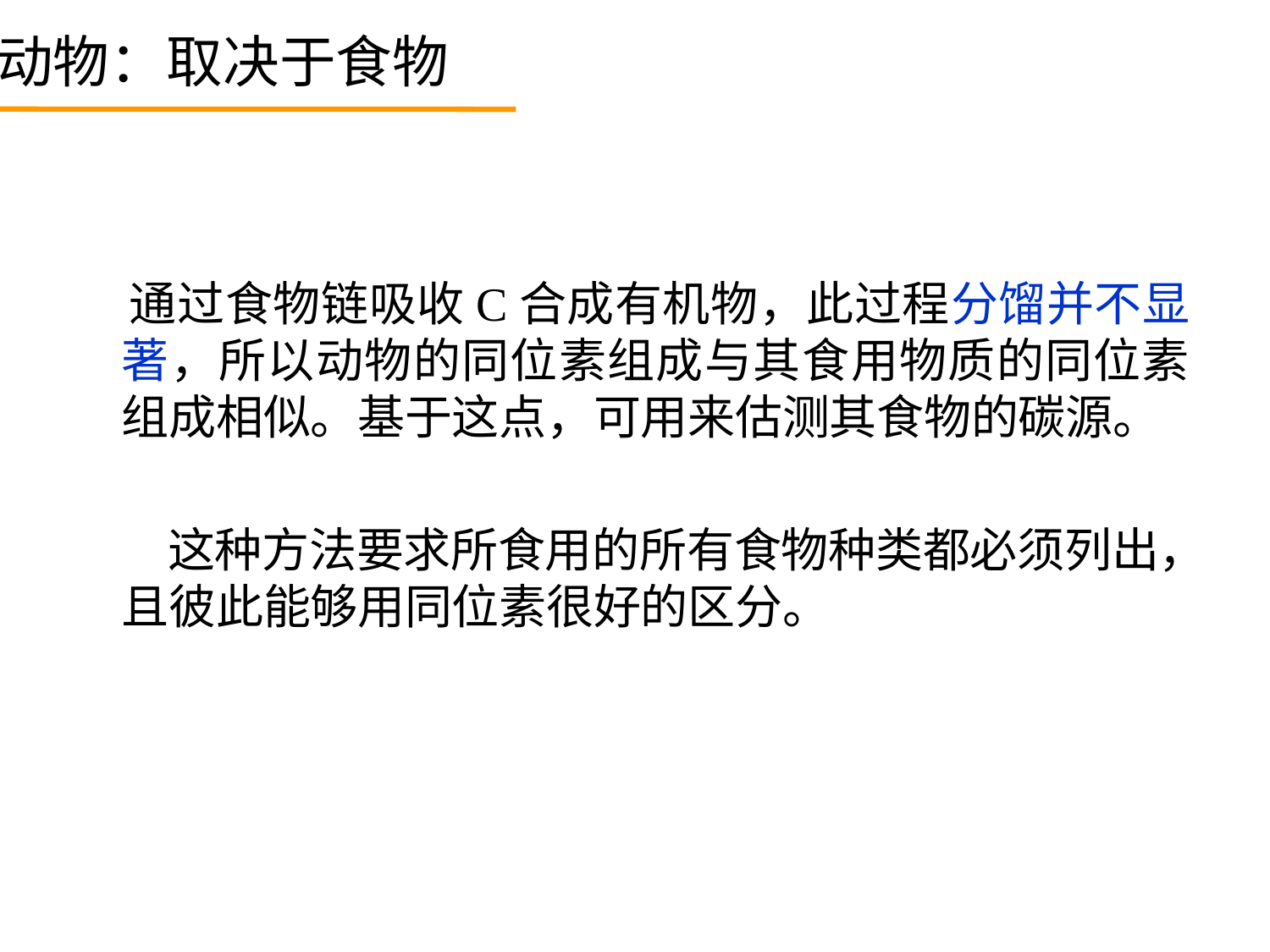

动物：取决于食物
    通过食物链吸收C合成有机物，此过程分馏并不显著，所以动物的同位素组成与其食用物质的同位素组成相似。基于这点，可用来估测其食物的碳源。

        这种方法要求所食用的所有食物种类都必须列出，且彼此能够用同位素很好的区分。